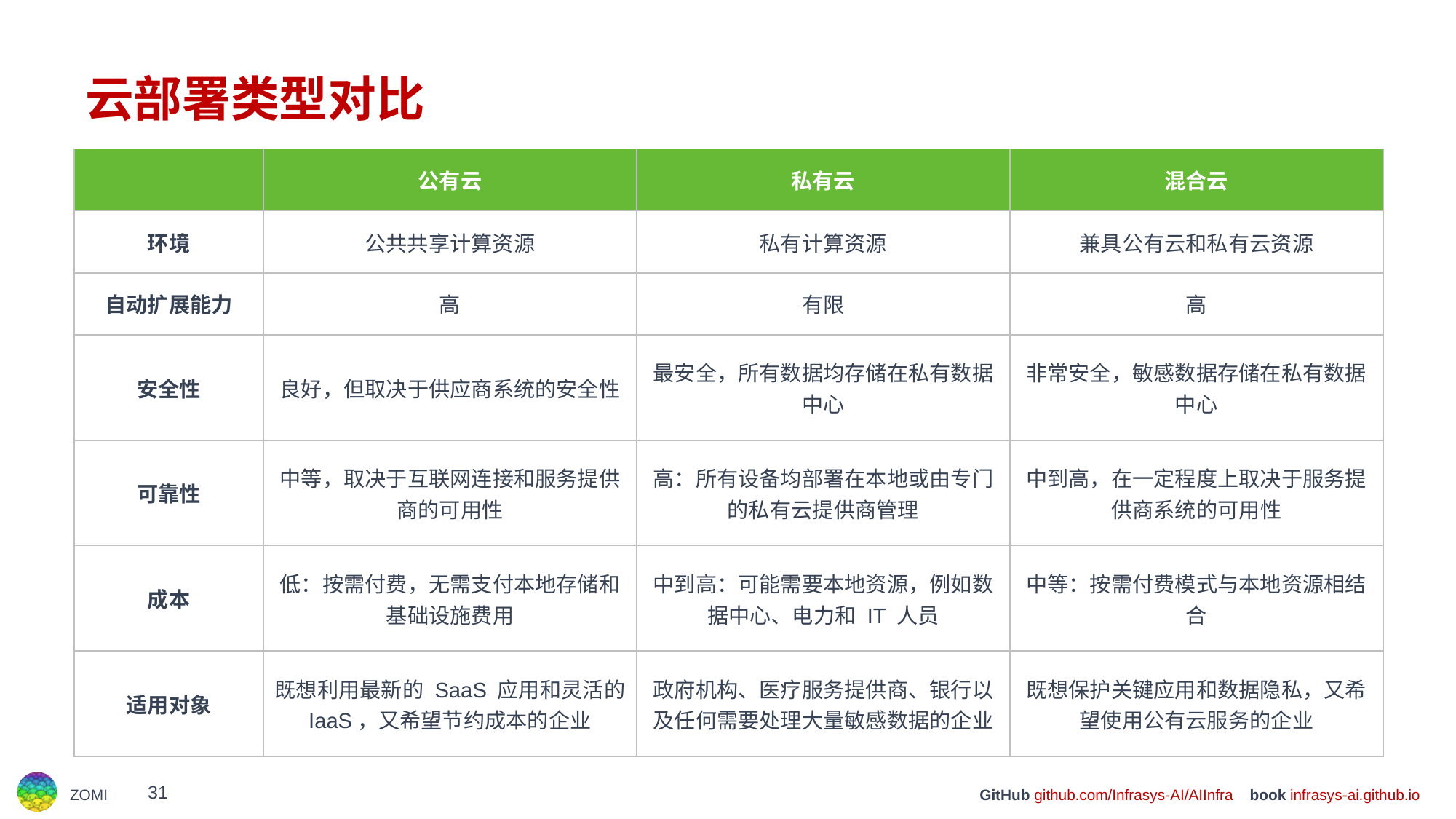

# 云部署类型对比
|  | 公有云 | 私有云 | 混合云 |
| --- | --- | --- | --- |
| 环境 | 公共共享计算资源 | 私有计算资源 | 兼具公有云和私有云资源 |
| 自动扩展能力 | 高 | 有限 | 高 |
| 安全性 | 良好，但取决于供应商系统的安全性 | 最安全，所有数据均存储在私有数据中心 | 非常安全，敏感数据存储在私有数据中心 |
| 可靠性 | 中等，取决于互联网连接和服务提供商的可用性 | 高：所有设备均部署在本地或由专门的私有云提供商管理 | 中到高，在一定程度上取决于服务提供商系统的可用性 |
| 成本 | 低：按需付费，无需支付本地存储和基础设施费用 | 中到高：可能需要本地资源，例如数据中心、电力和 IT 人员 | 中等：按需付费模式与本地资源相结合 |
| 适用对象 | 既想利用最新的 SaaS 应用和灵活的 IaaS，又希望节约成本的企业 | 政府机构、医疗服务提供商、银行以及任何需要处理大量敏感数据的企业 | 既想保护关键应用和数据隐私，又希望使用公有云服务的企业 |